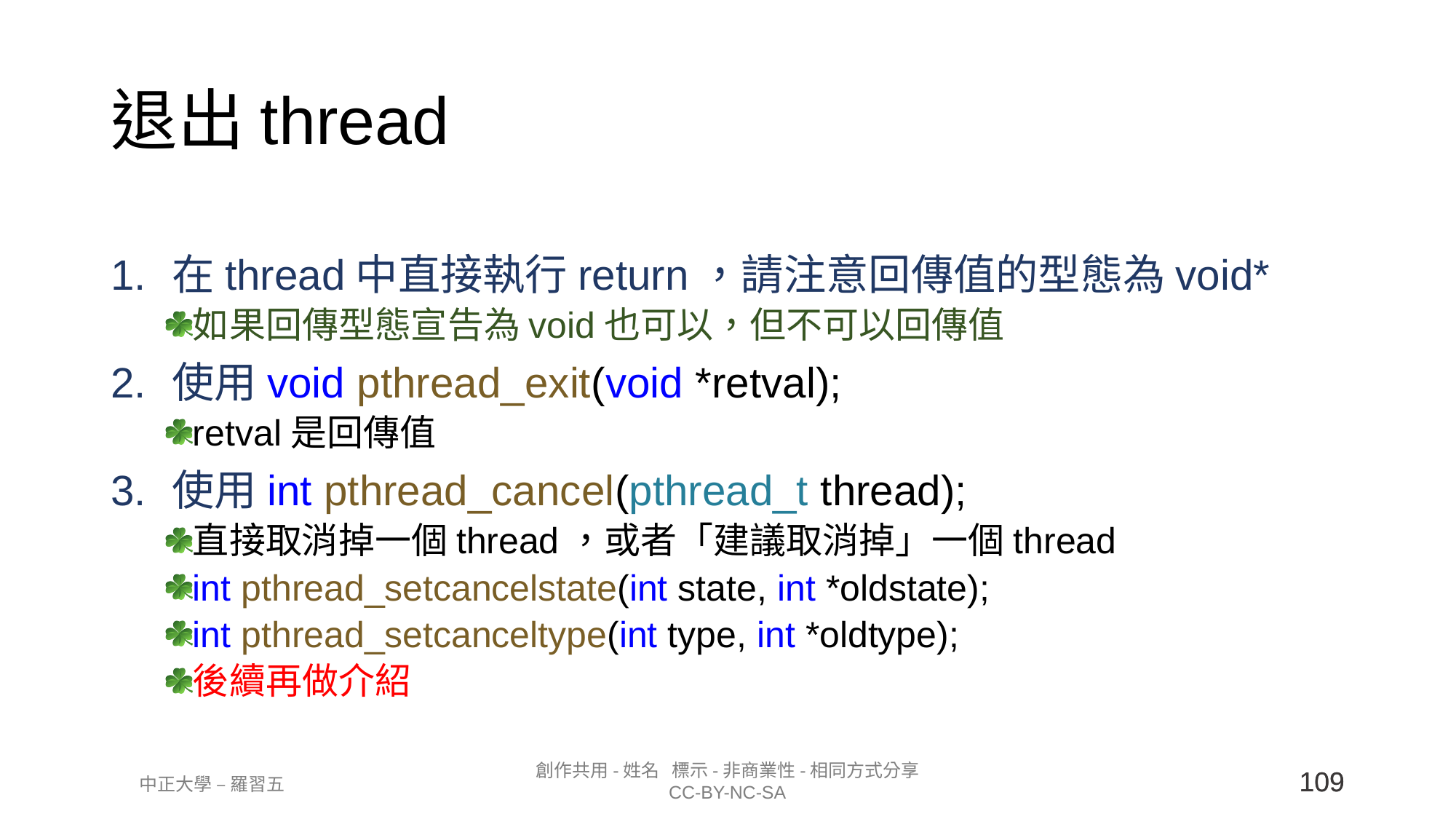

# 退出thread
在thread中直接執行return，請注意回傳值的型態為void*
如果回傳型態宣告為void也可以，但不可以回傳值
使用void pthread_exit(void *retval);
retval是回傳值
使用int pthread_cancel(pthread_t thread);
直接取消掉一個thread，或者「建議取消掉」一個thread
int pthread_setcancelstate(int state, int *oldstate);
int pthread_setcanceltype(int type, int *oldtype);
後續再做介紹